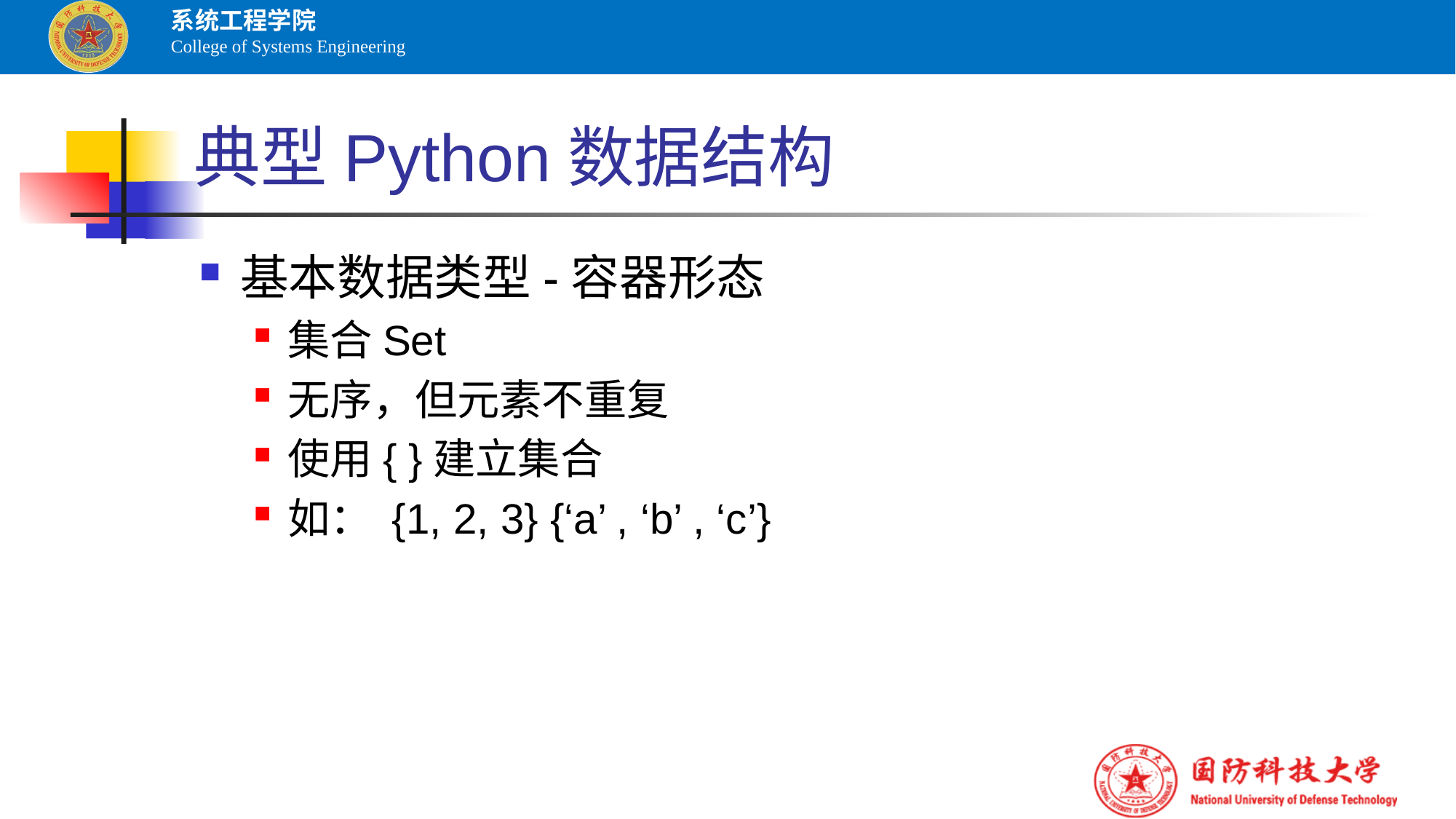

# 典型Python数据结构
基本数据类型-容器形态
集合Set
无序，但元素不重复
使用{ }建立集合
如： {1, 2, 3} {‘a’ , ‘b’ , ‘c’}